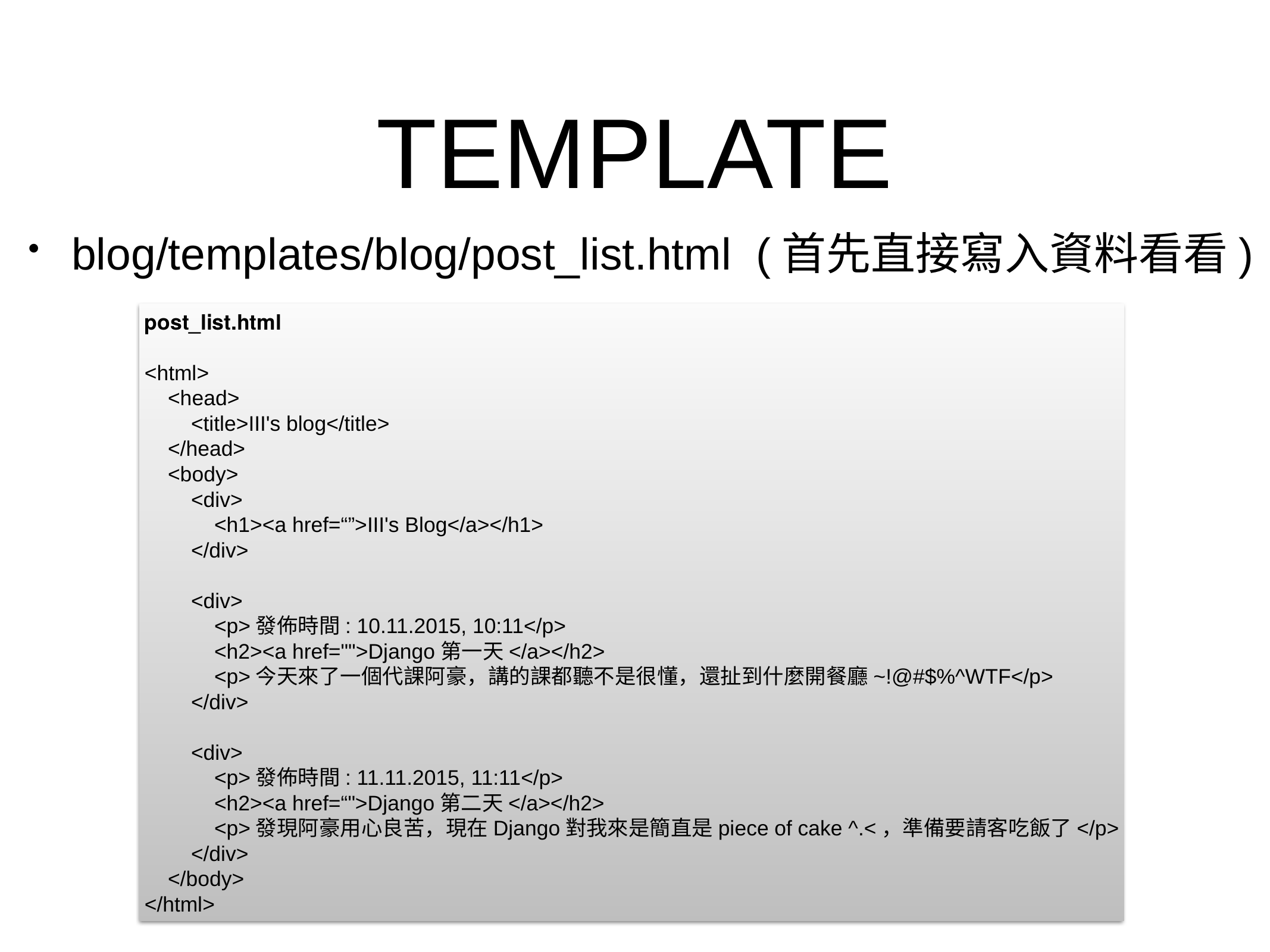

# TEMPLATE
blog/templates/blog/post_list.html  (首先直接寫入資料看看)
post_list.html

<html>
    <head>
        <title>III's blog</title>
    </head>
    <body>
        <div>
            <h1><a href=“”>III's Blog</a></h1>
        </div>

        <div>
            <p>發佈時間: 10.11.2015, 10:11</p>
            <h2><a href="">Django第一天</a></h2>
            <p>今天來了一個代課阿豪，講的課都聽不是很懂，還扯到什麼開餐廳~!@#$%^WTF</p>
        </div>

        <div>
            <p>發佈時間: 11.11.2015, 11:11</p>
            <h2><a href=“">Django第二天</a></h2>
            <p>發現阿豪用心良苦，現在Django對我來是簡直是piece of cake ^.<，準備要請客吃飯了</p>
        </div>
    </body>
</html>